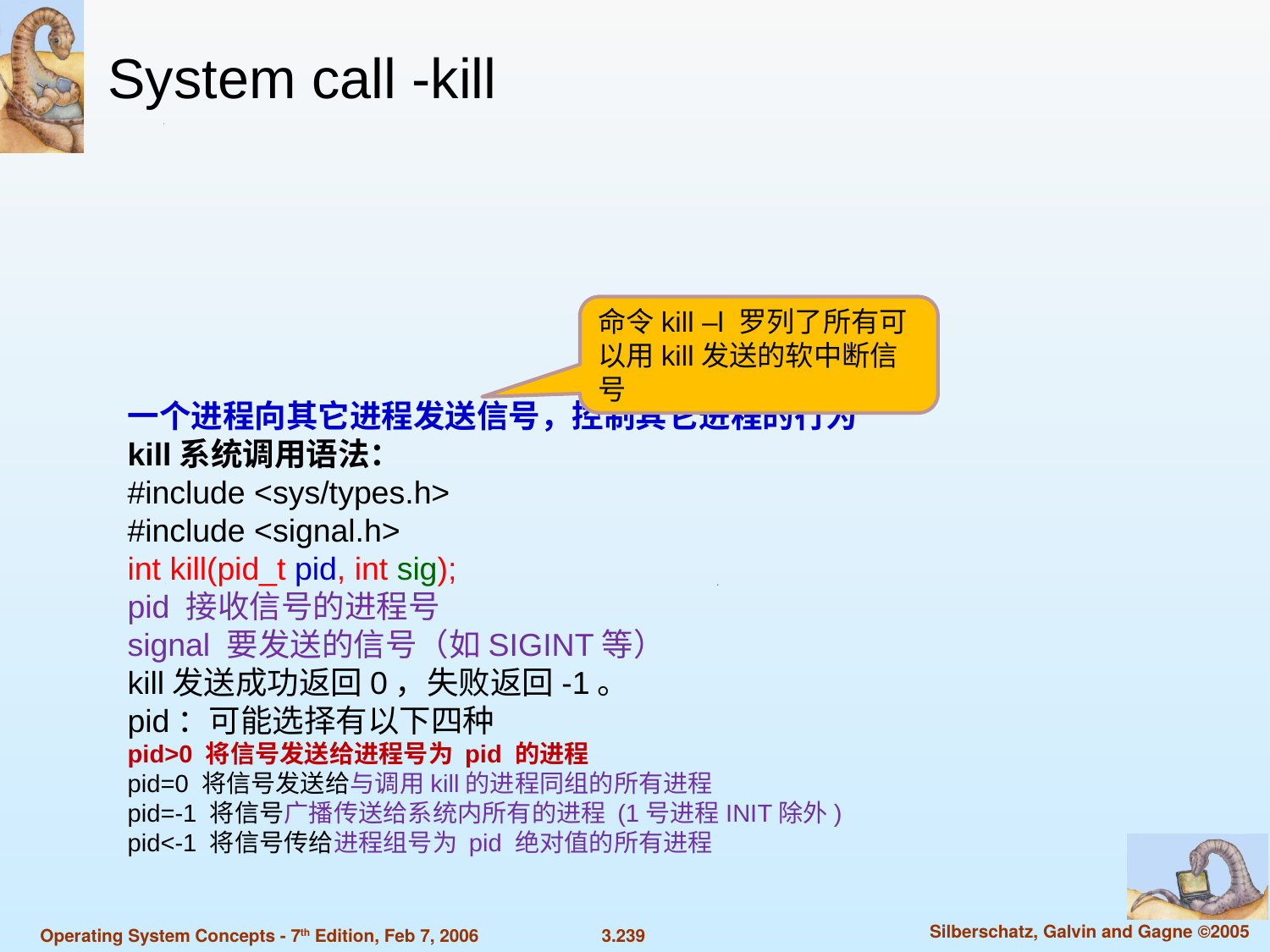

System call -kill
一个进程向其它进程发送信号，控制其它进程的行为
kill系统调用语法：
#include <sys/types.h>
#include <signal.h>
int kill(pid_t pid, int sig);
pid 接收信号的进程号
signal 要发送的信号（如SIGINT等）
kill发送成功返回0，失败返回-1。
pid：可能选择有以下四种
pid>0 将信号发送给进程号为 pid 的进程
pid=0 将信号发送给与调用kill的进程同组的所有进程
pid=-1 将信号广播传送给系统内所有的进程 (1号进程INIT除外)
pid<-1 将信号传给进程组号为 pid 绝对值的所有进程
命令kill –l 罗列了所有可以用kill发送的软中断信号